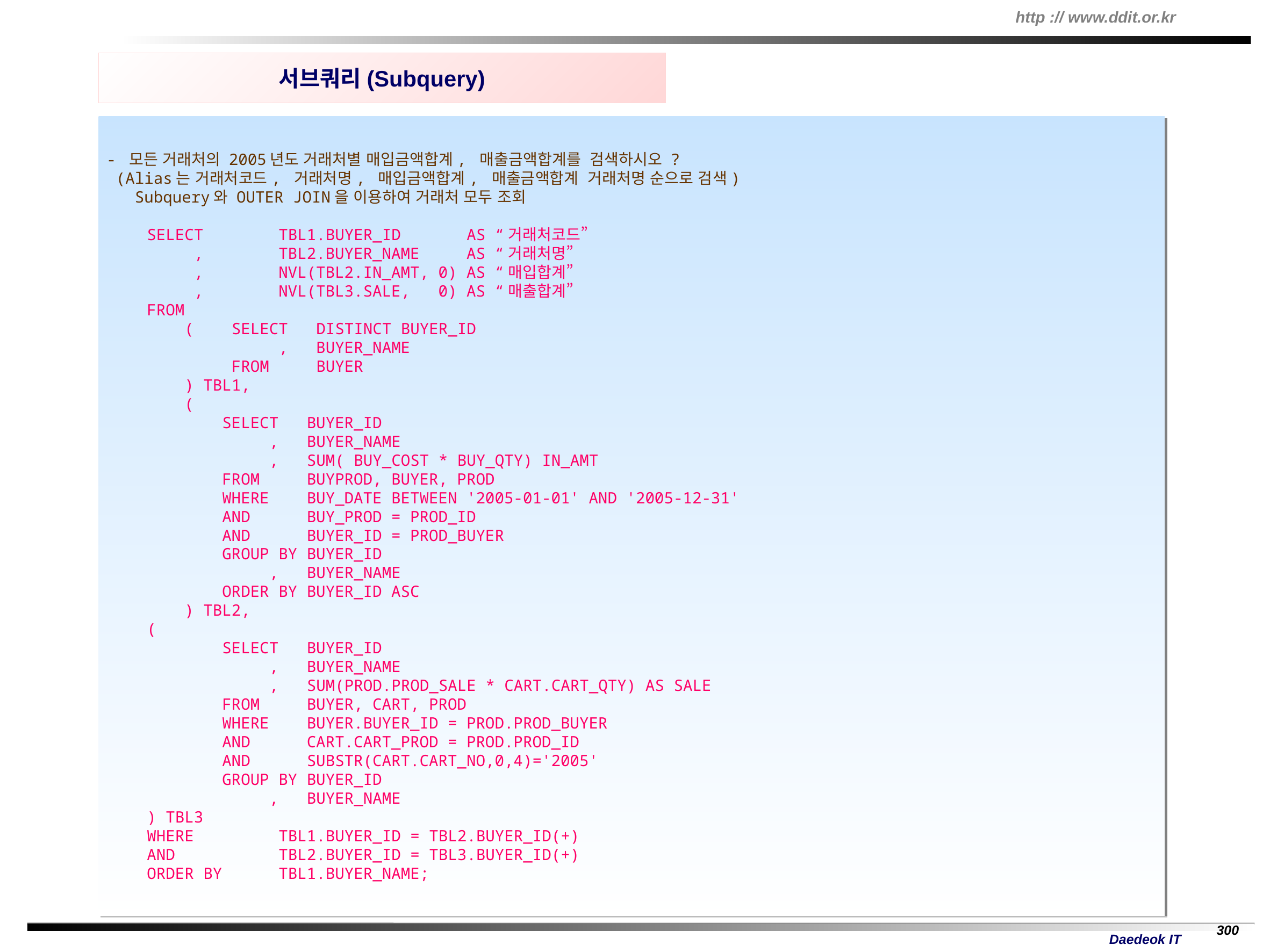

서브쿼리(Subquery)
- 모든 거래처의 2005년도 거래처별 매입금액합계, 매출금액합계를  검색하시오 ?
 (Alias는 거래처코드, 거래처명, 매입금액합계, 매출금액합계  거래처명 순으로 검색)
   Subquery와 OUTER JOIN을 이용하여 거래처 모두 조회

SELECT        TBL1.BUYER_ID       AS “거래처코드”
     ,        TBL2.BUYER_NAME     AS “거래처명”
     ,        NVL(TBL2.IN_AMT, 0) AS “매입합계”
     ,        NVL(TBL3.SALE,   0) AS “매출합계”
FROM
    (    SELECT   DISTINCT BUYER_ID
              ,   BUYER_NAME
         FROM     BUYER
    ) TBL1,
    (
        SELECT   BUYER_ID
             ,   BUYER_NAME
             ,   SUM( BUY_COST * BUY_QTY) IN_AMT
        FROM     BUYPROD, BUYER, PROD
        WHERE    BUY_DATE BETWEEN '2005-01-01' AND '2005-12-31'
        AND      BUY_PROD = PROD_ID
        AND      BUYER_ID = PROD_BUYER
        GROUP BY BUYER_ID
             ,   BUYER_NAME
        ORDER BY BUYER_ID ASC
    ) TBL2,
(
        SELECT   BUYER_ID
             ,   BUYER_NAME
             ,   SUM(PROD.PROD_SALE * CART.CART_QTY) AS SALE
        FROM     BUYER, CART, PROD
        WHERE    BUYER.BUYER_ID = PROD.PROD_BUYER
        AND      CART.CART_PROD = PROD.PROD_ID
        AND      SUBSTR(CART.CART_NO,0,4)='2005'
        GROUP BY BUYER_ID
             ,   BUYER_NAME
) TBL3
WHERE         TBL1.BUYER_ID = TBL2.BUYER_ID(+)
AND           TBL2.BUYER_ID = TBL3.BUYER_ID(+)
ORDER BY      TBL1.BUYER_NAME;